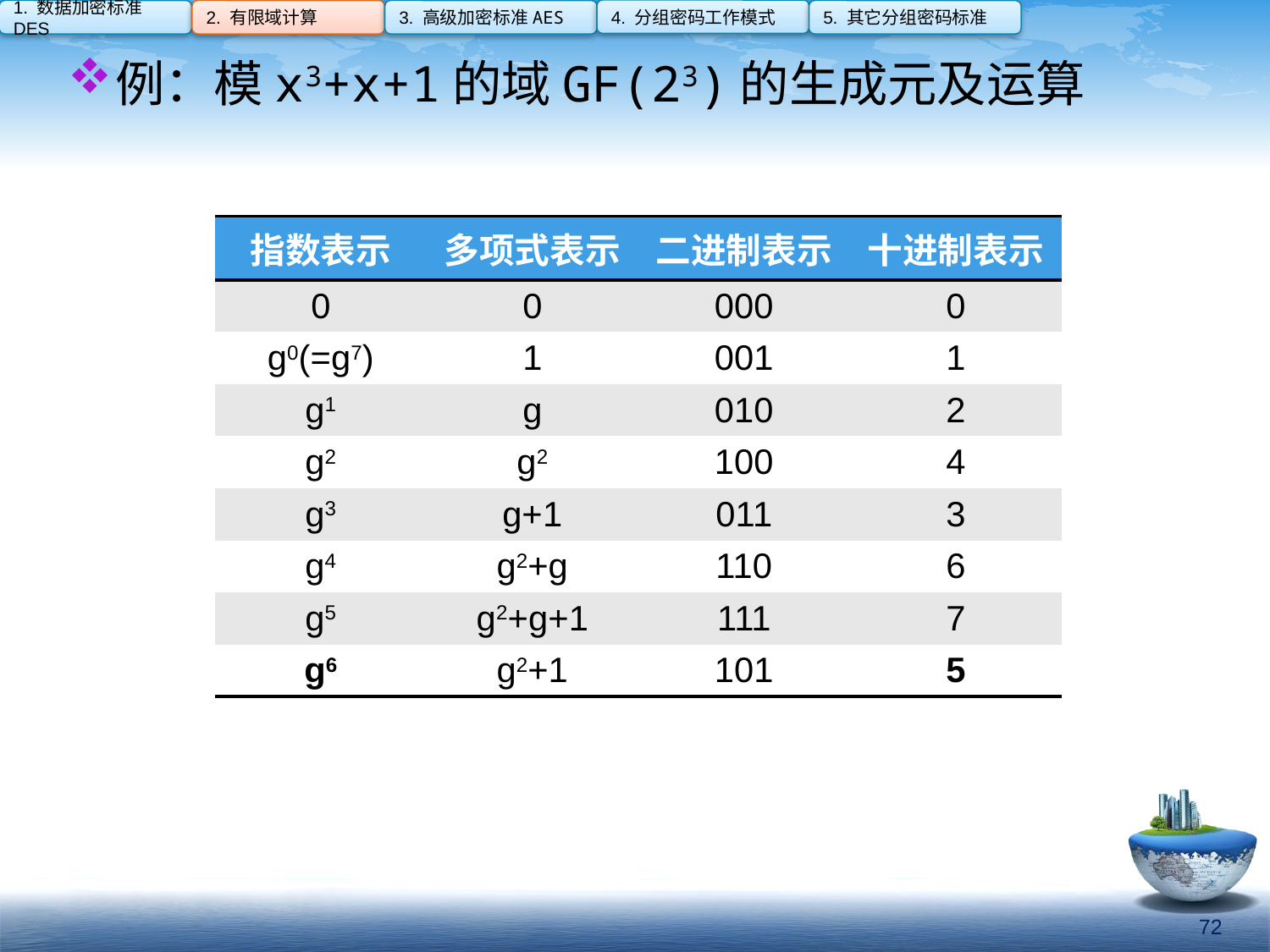

4. 分组密码工作模式
1. 数据加密标准DES
2. 有限域计算
3. 高级加密标准AES
5. 其它分组密码标准
例：模x3+x+1的域GF(23)的生成元及运算
| 指数表示 | 多项式表示 | 二进制表示 | 十进制表示 |
| --- | --- | --- | --- |
| 0 | 0 | 000 | 0 |
| g0(=g7) | 1 | 001 | 1 |
| g1 | g | 010 | 2 |
| g2 | g2 | 100 | 4 |
| g3 | g+1 | 011 | 3 |
| g4 | g2+g | 110 | 6 |
| g5 | g2+g+1 | 111 | 7 |
| g6 | g2+1 | 101 | 5 |
72